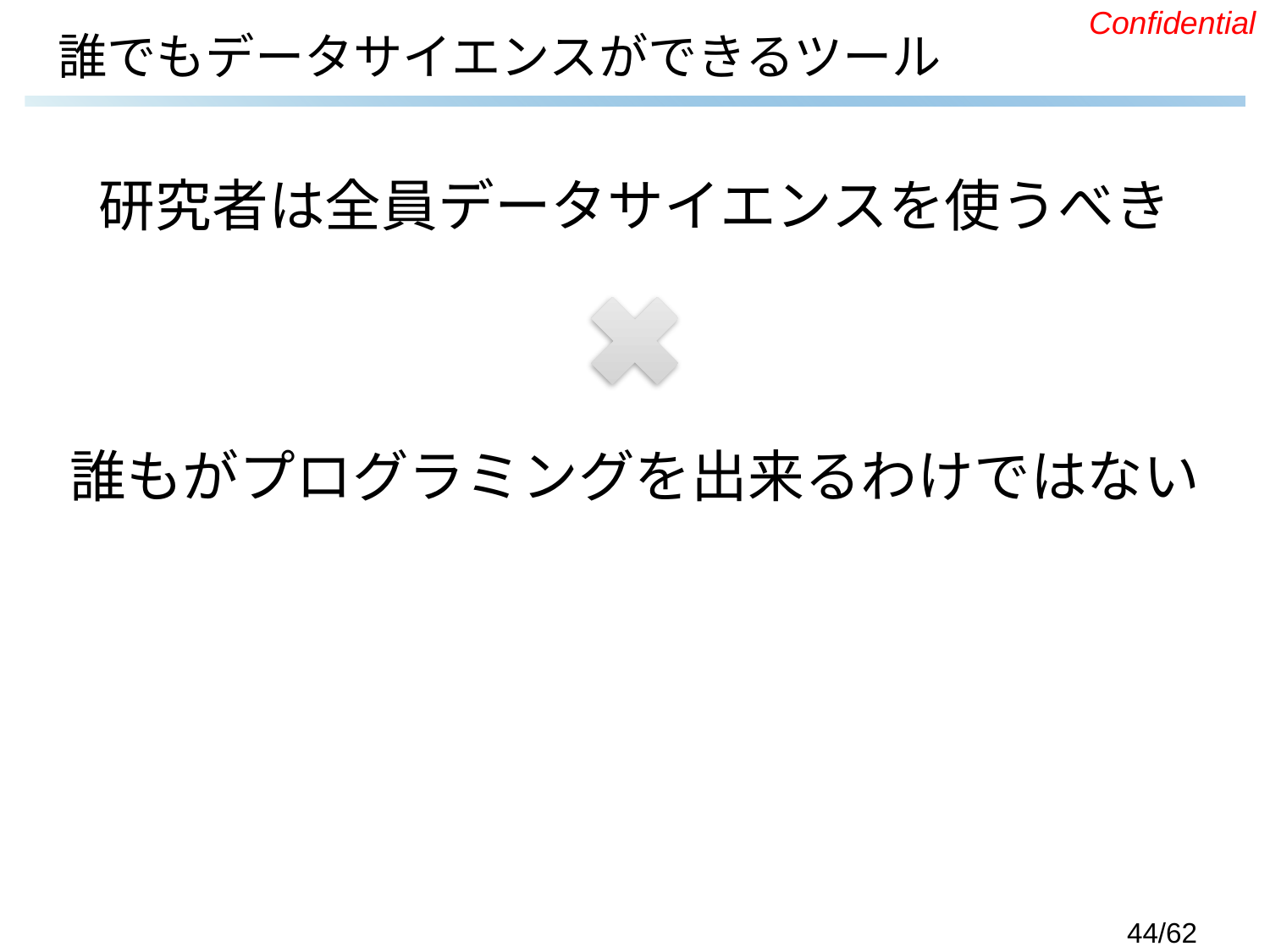

# 誰でもデータサイエンスができるツール
研究者は全員データサイエンスを使うべき

誰もがプログラミングを出来るわけではない